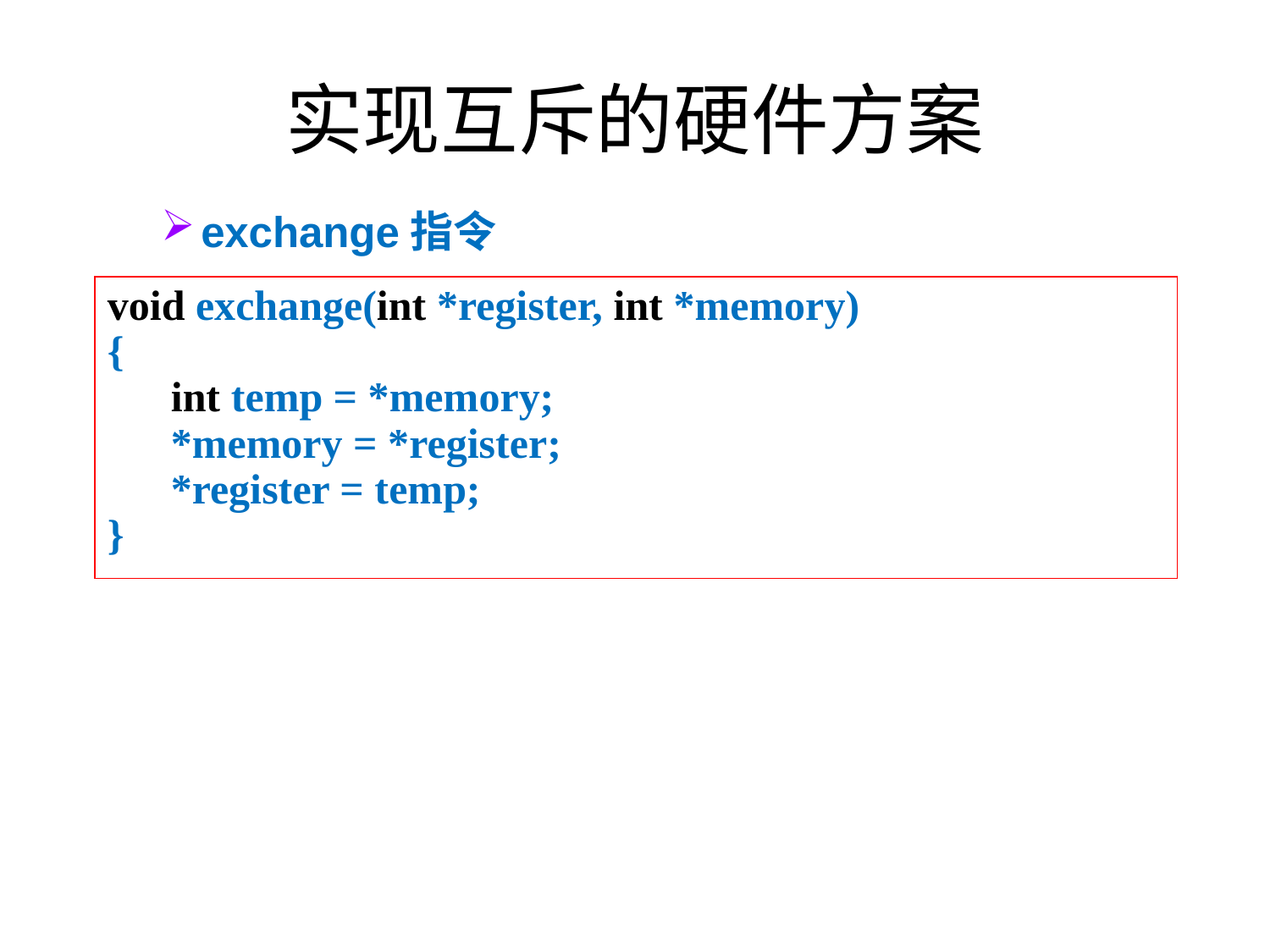

# 实现互斥的硬件方案
exchange指令
void exchange(int *register, int *memory)
{
      int temp = *memory;
      *memory = *register;
      *register = temp;
}